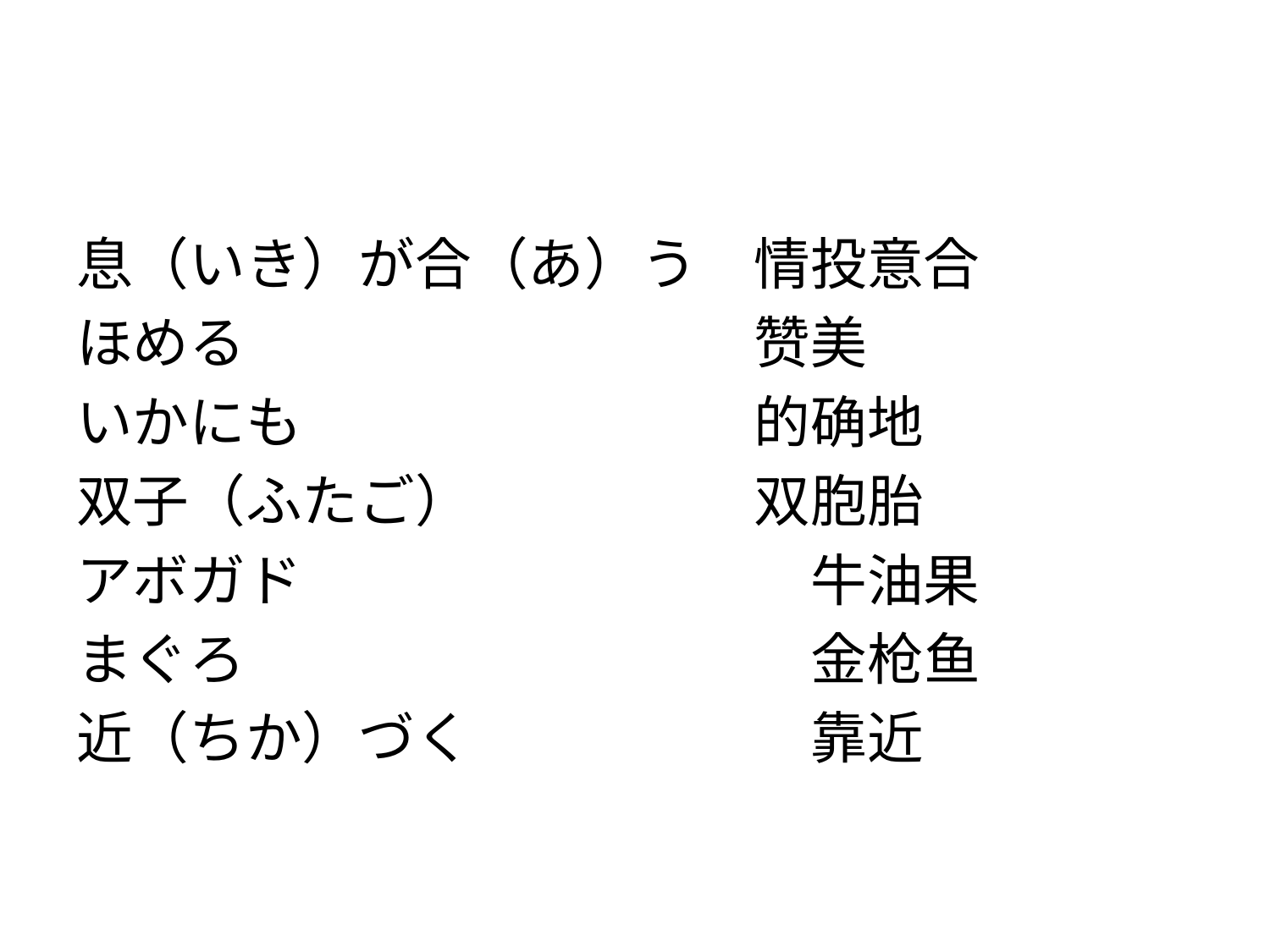

#
息（いき）が合（あ）う　情投意合
ほめる　　　　　　　　　赞美
いかにも　　　　　　　　的确地
双子（ふたご）　　　　　双胞胎
アボガド　　　　　　　　　牛油果
まぐろ　　　　　　　　　　金枪鱼
近（ちか）づく　　　　　　靠近